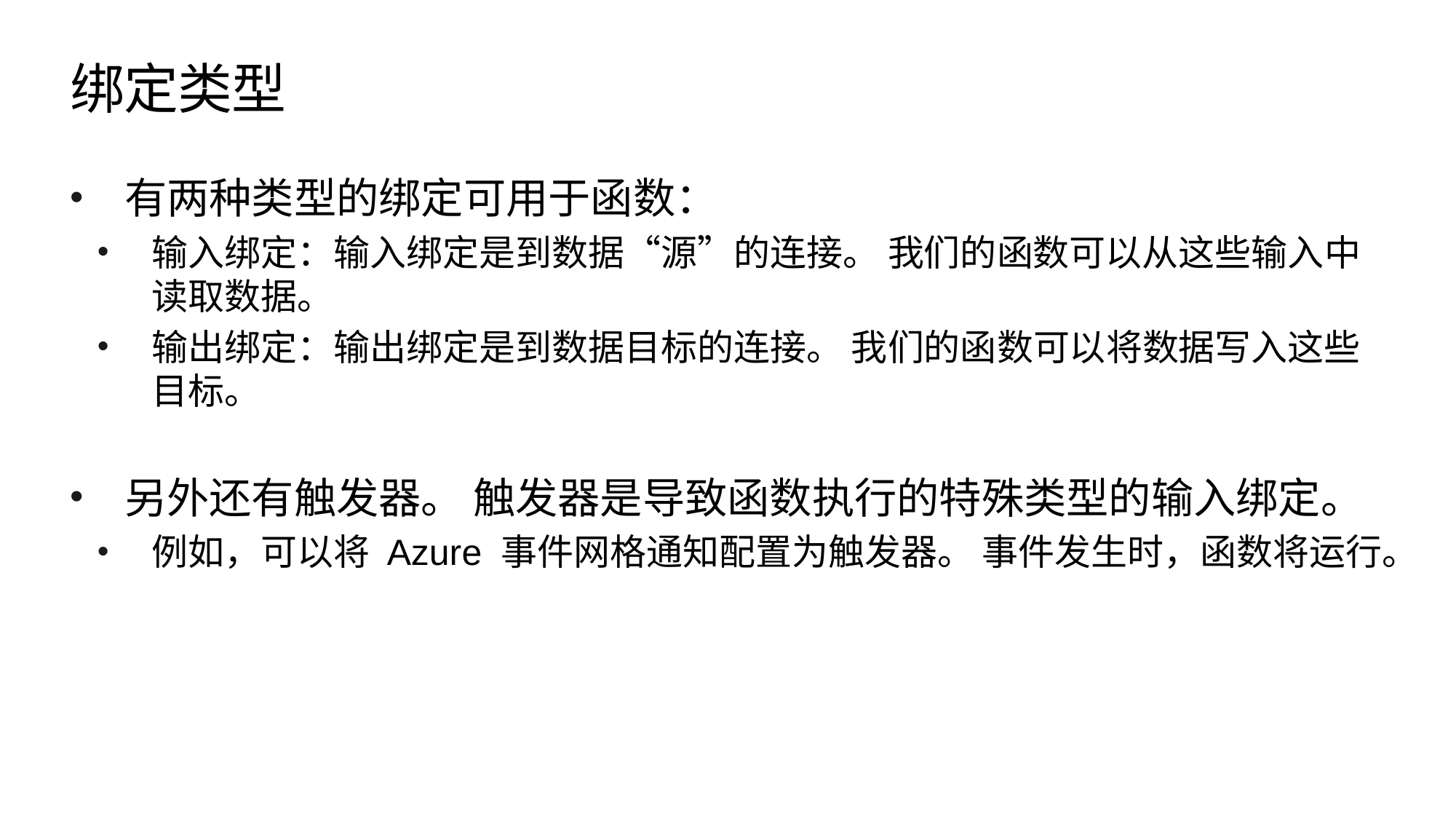

# 绑定类型
有两种类型的绑定可用于函数：
输入绑定：输入绑定是到数据“源”的连接。 我们的函数可以从这些输入中读取数据。
输出绑定：输出绑定是到数据目标的连接。 我们的函数可以将数据写入这些目标。

另外还有触发器。 触发器是导致函数执行的特殊类型的输入绑定。
例如，可以将 Azure 事件网格通知配置为触发器。 事件发生时，函数将运行。